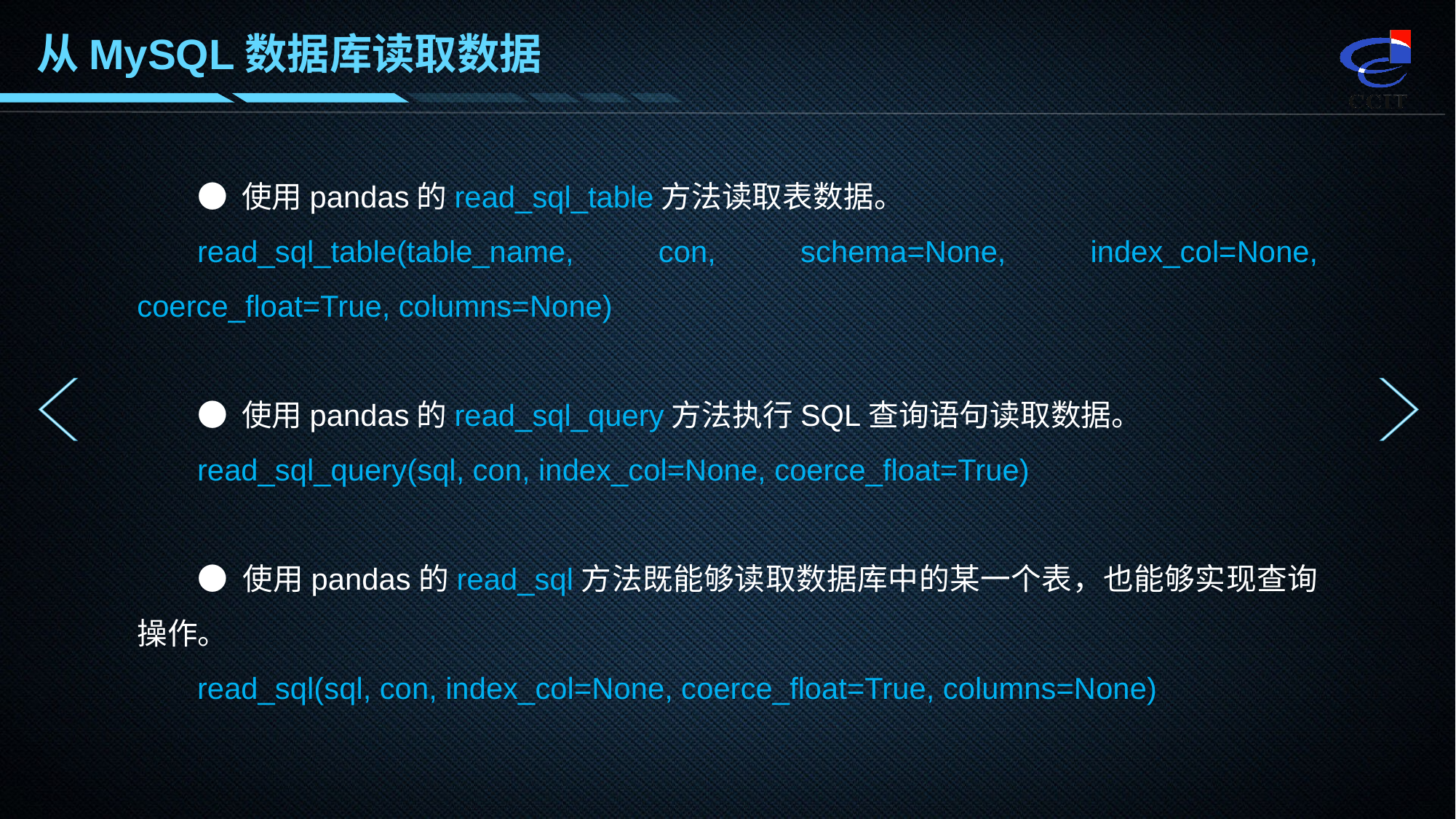

从MySQL数据库读取数据
● 使用pandas的read_sql_table方法读取表数据。
read_sql_table(table_name, con, schema=None, index_col=None, coerce_float=True, columns=None)

● 使用pandas的read_sql_query方法执行SQL查询语句读取数据。
read_sql_query(sql, con, index_col=None, coerce_float=True)

● 使用pandas的read_sql方法既能够读取数据库中的某一个表，也能够实现查询操作。
read_sql(sql, con, index_col=None, coerce_float=True, columns=None)